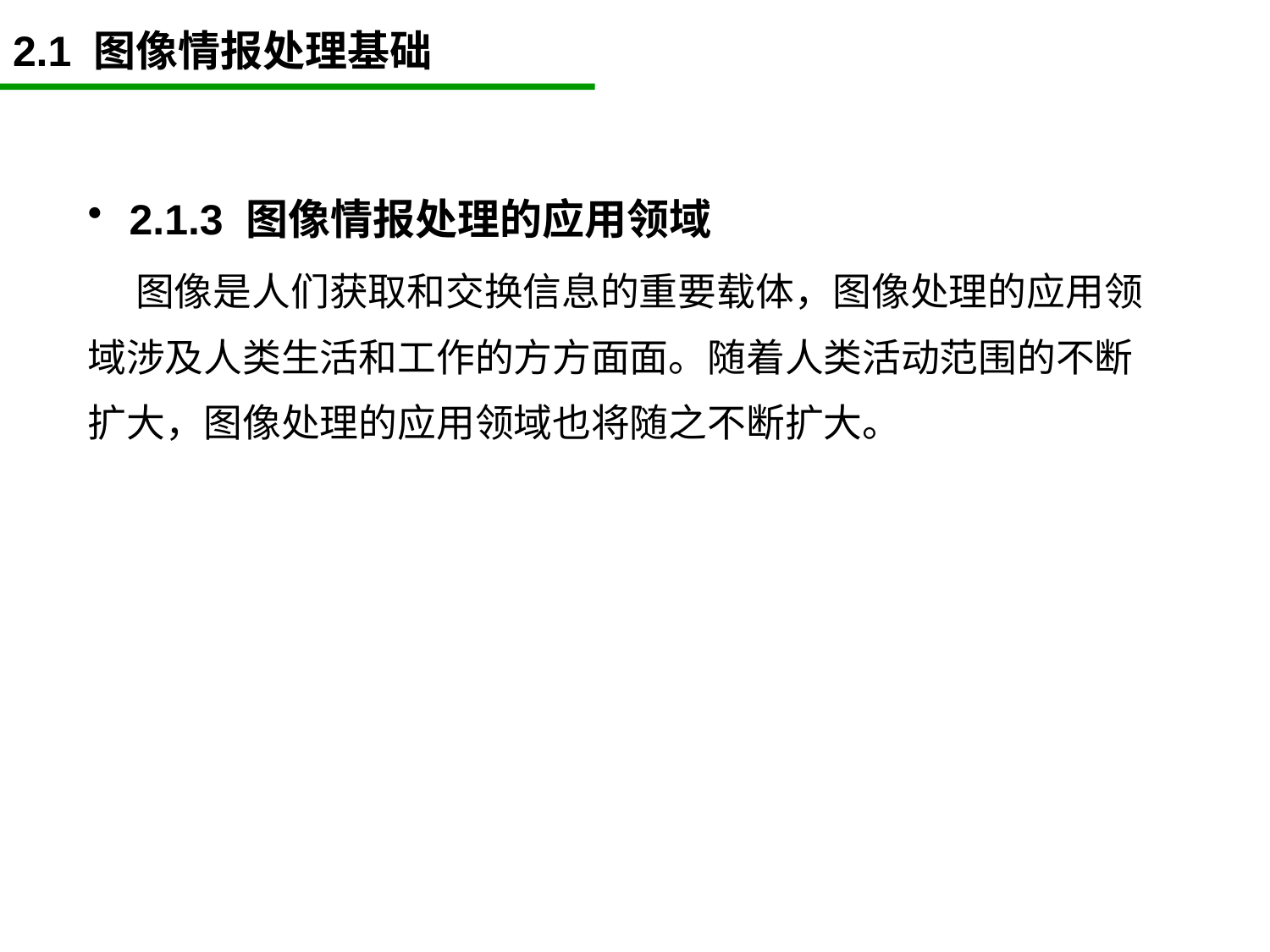

# 2.1 图像情报处理基础
2.1.3 图像情报处理的应用领域
    图像是人们获取和交换信息的重要载体，图像处理的应用领域涉及人类生活和工作的方方面面。随着人类活动范围的不断扩大，图像处理的应用领域也将随之不断扩大。